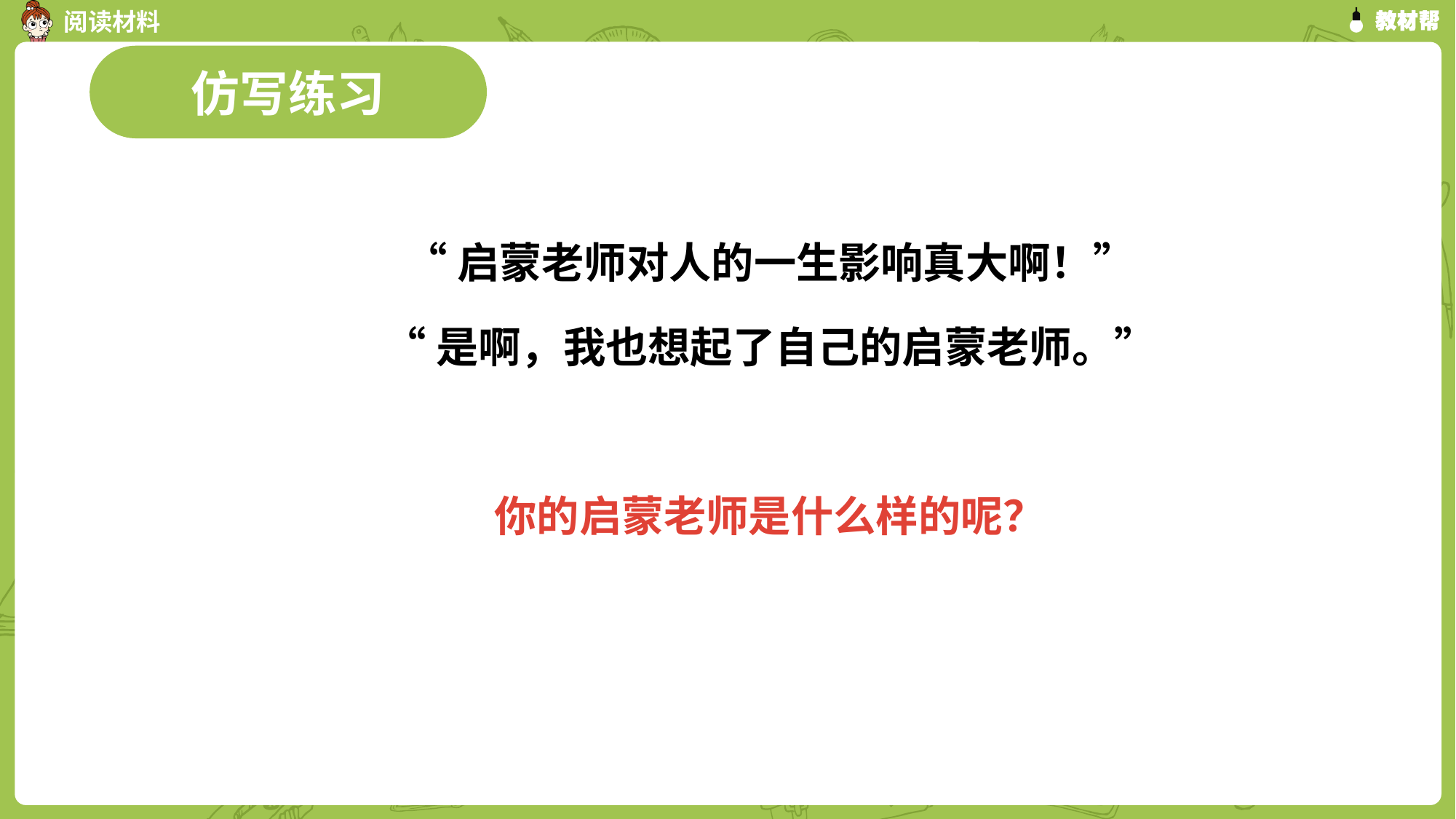

仿写练习
“启蒙老师对人的一生影响真大啊！”
“是啊，我也想起了自己的启蒙老师。”

你的启蒙老师是什么样的呢？